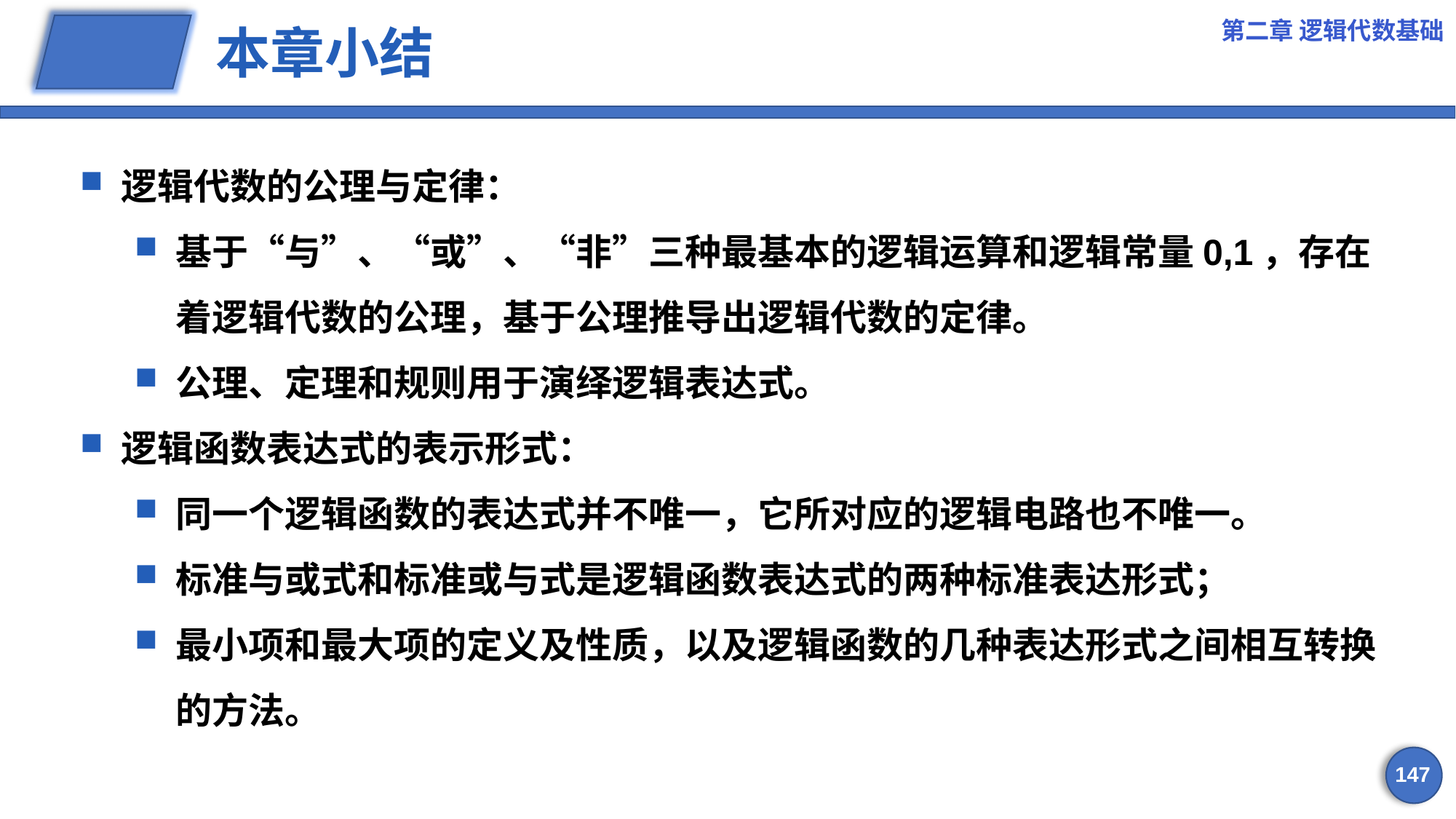

第二章 逻辑代数基础
# 本章小结

逻辑代数的公理与定律：
基于“与”、“或”、“非”三种最基本的逻辑运算和逻辑常量0,1，存在着逻辑代数的公理，基于公理推导出逻辑代数的定律。
公理、定理和规则用于演绎逻辑表达式。
逻辑函数表达式的表示形式：
同一个逻辑函数的表达式并不唯一，它所对应的逻辑电路也不唯一。
标准与或式和标准或与式是逻辑函数表达式的两种标准表达形式；
最小项和最大项的定义及性质，以及逻辑函数的几种表达形式之间相互转换的方法。
147